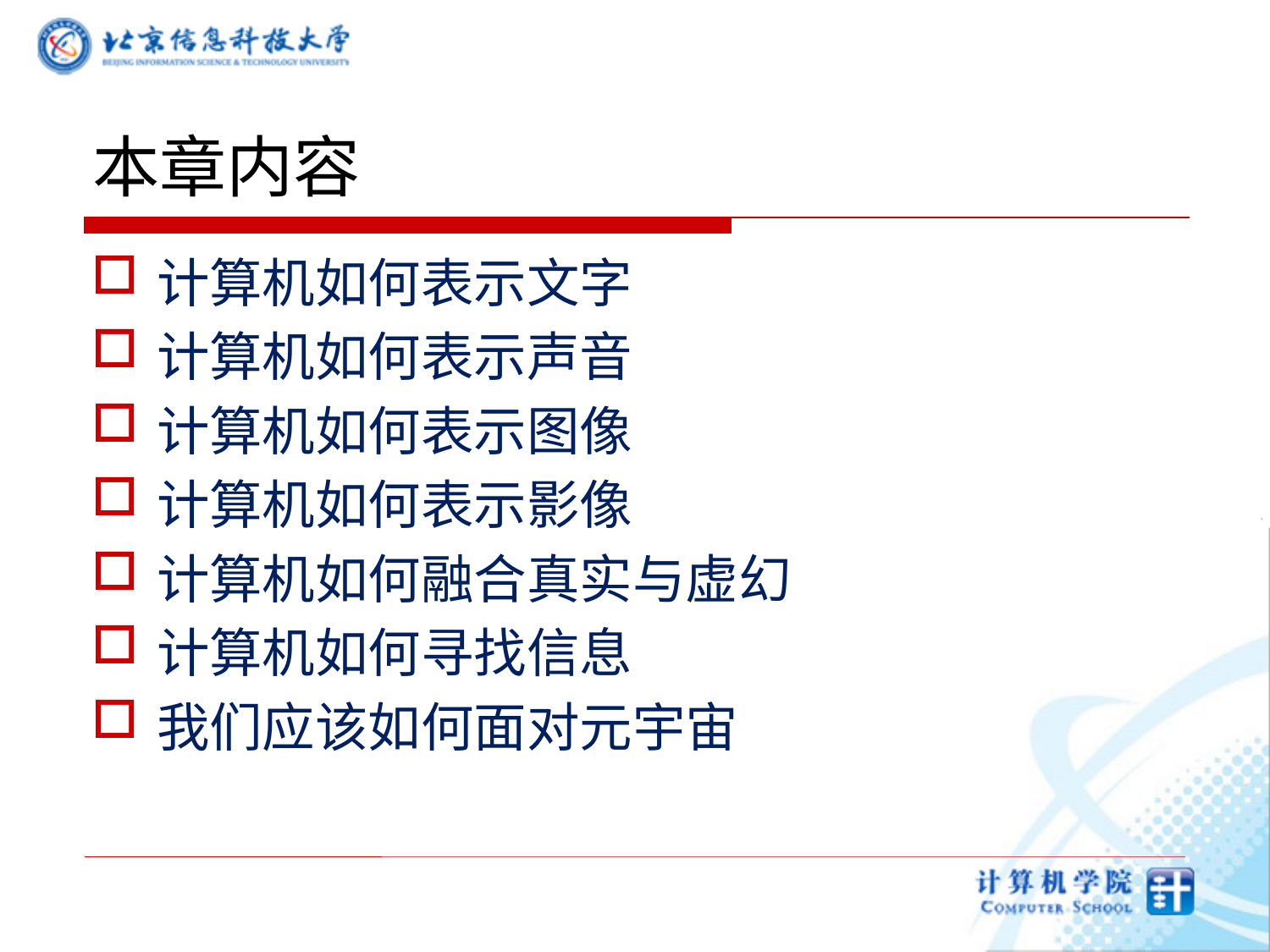

# 本章内容
计算机如何表示文字
计算机如何表示声音
计算机如何表示图像
计算机如何表示影像
计算机如何融合真实与虚幻
计算机如何寻找信息
我们应该如何面对元宇宙